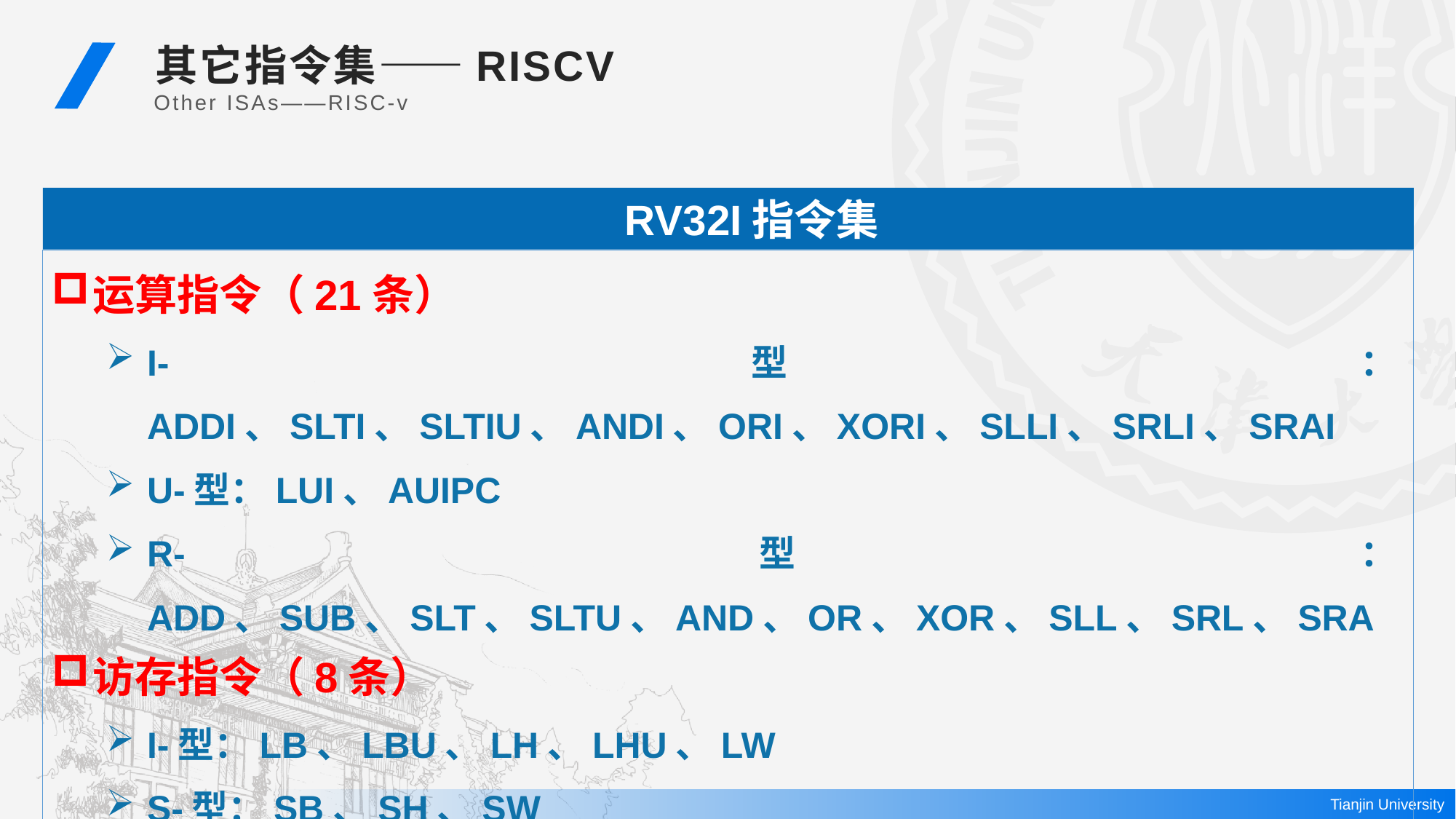

其它指令集——RISCV
Other ISAs——RISC-v
    RV32I指令集
运算指令（21条）
I-型：ADDI、SLTI、SLTIU、ANDI、ORI、XORI、SLLI、SRLI、SRAI
U-型：LUI、AUIPC
R-型：ADD、SUB、SLT、SLTU、AND、OR、XOR、SLL、SRL、SRA
访存指令（8条）
I-型：LB、LBU、LH、LHU、LW
S-型：SB、SH、SW